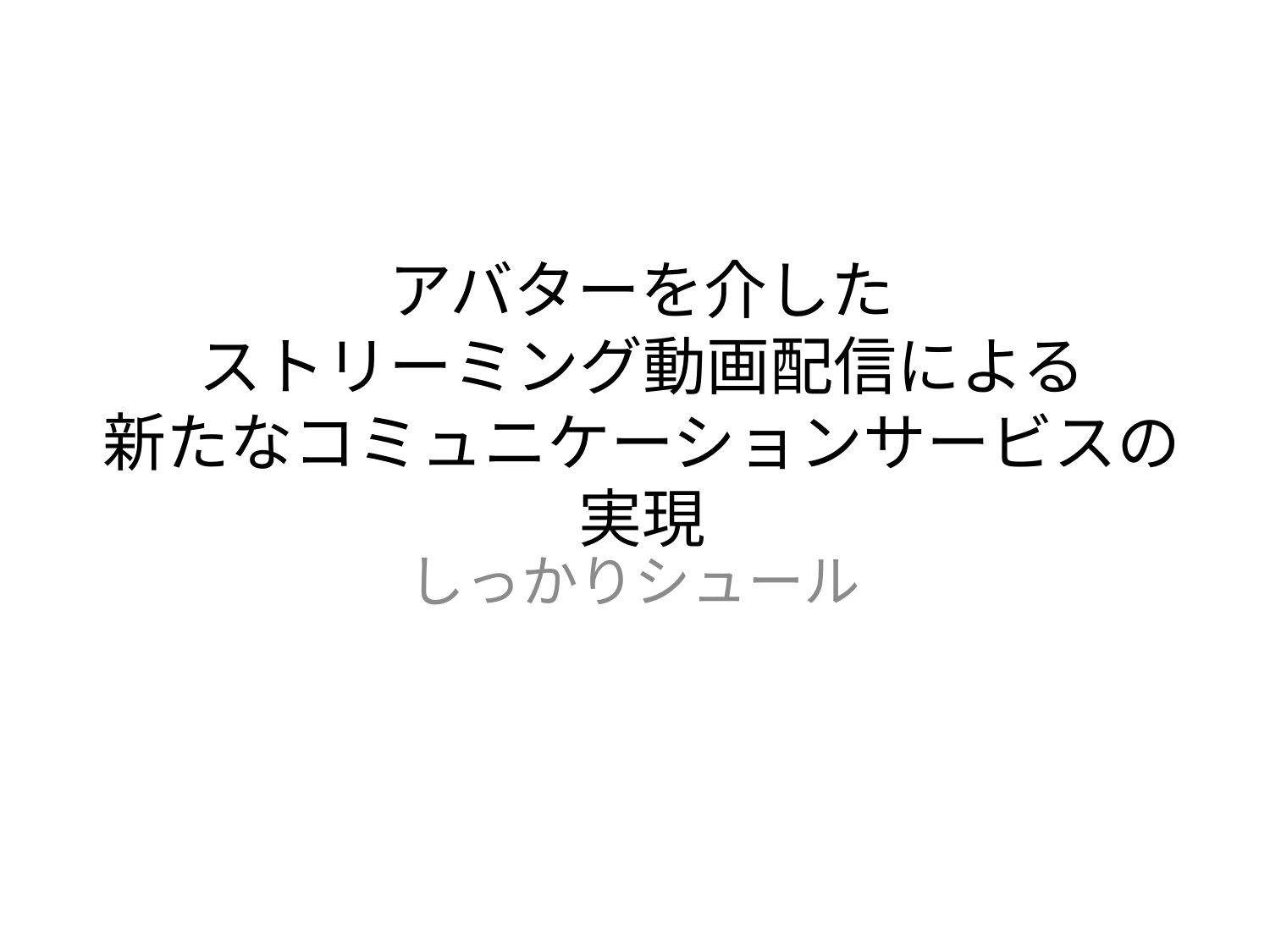

# アバターを介した ストリーミング動画配信による 新たなコミュニケーションサービスの実現
しっかりシュール